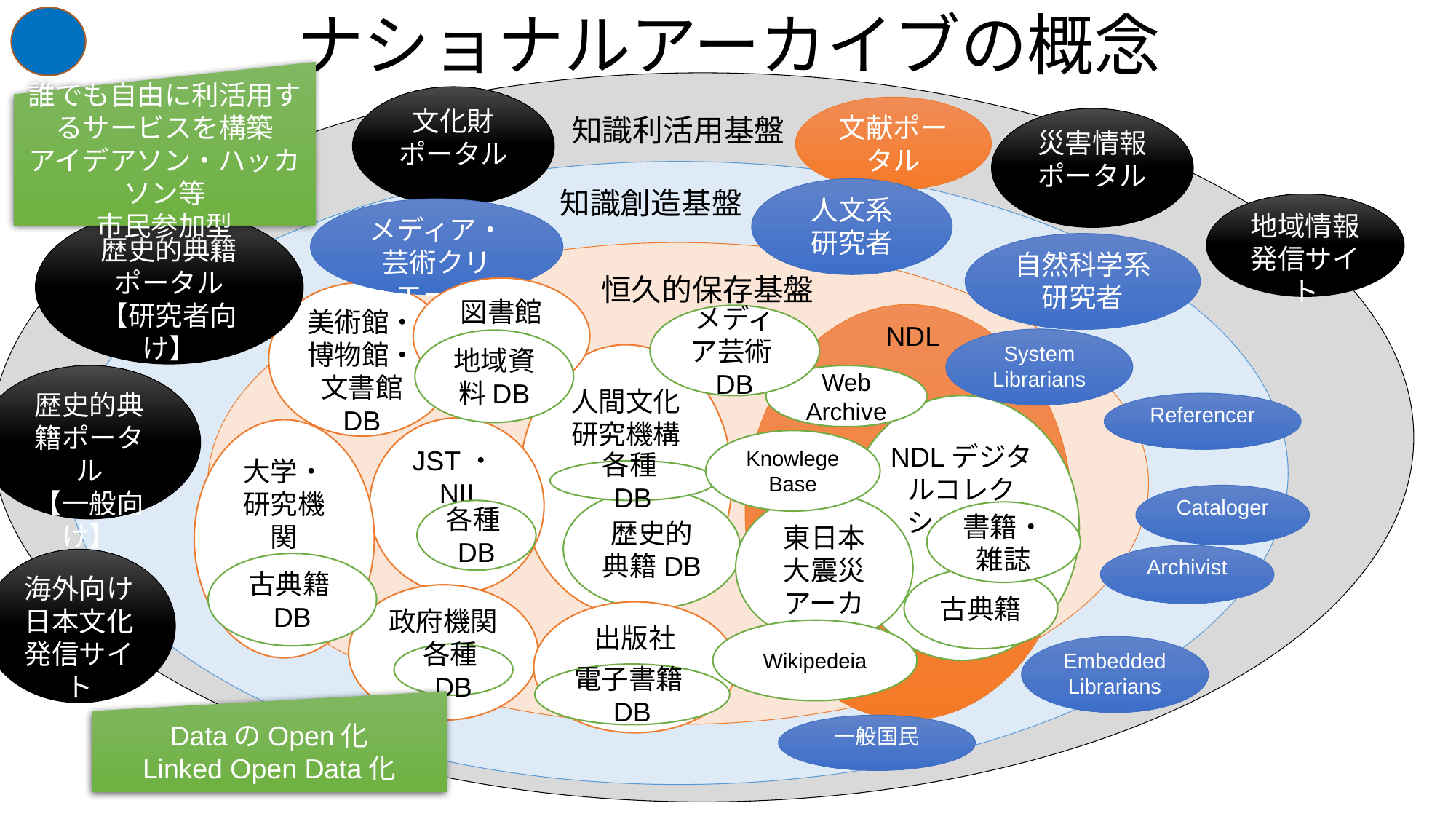

# ナショナルアーカイブの概念

誰でも自由に利活用するサービスを構築
アイデアソン・ハッカソン等
市民参加型

文化財ポータル
文献ポータル
知識利活用基盤
災害情報ポータル

知識創造基盤
人文系
研究者
地域情報発信サイト
メディア・芸術クリエータ
歴史的典籍ポータル
【研究者向け】
自然科学系研究者

恒久的保存基盤
図書館
美術館・博物館・文書館
DB

メディア芸術DB
NDL
System
Librarians
地域資料DB
人間文化研究機構
歴史的典籍ポータル
【一般向け】
Web
Archive
Referencer
NDLデジタルコレクション」
JST・NII
大学・研究機関
DB
KnowlegeBase
各種DB
Cataloger
歴史的典籍DB
東日本大震災アーカイブ
各種DB
書籍・雑誌
Archivist
海外向け日本文化発信サイト
古典籍DB
古典籍
政府機関
出版社
Wikipedeia
Embedded Librarians
各種DB
電子書籍DB
DataのOpen化
Linked Open Data化
一般国民